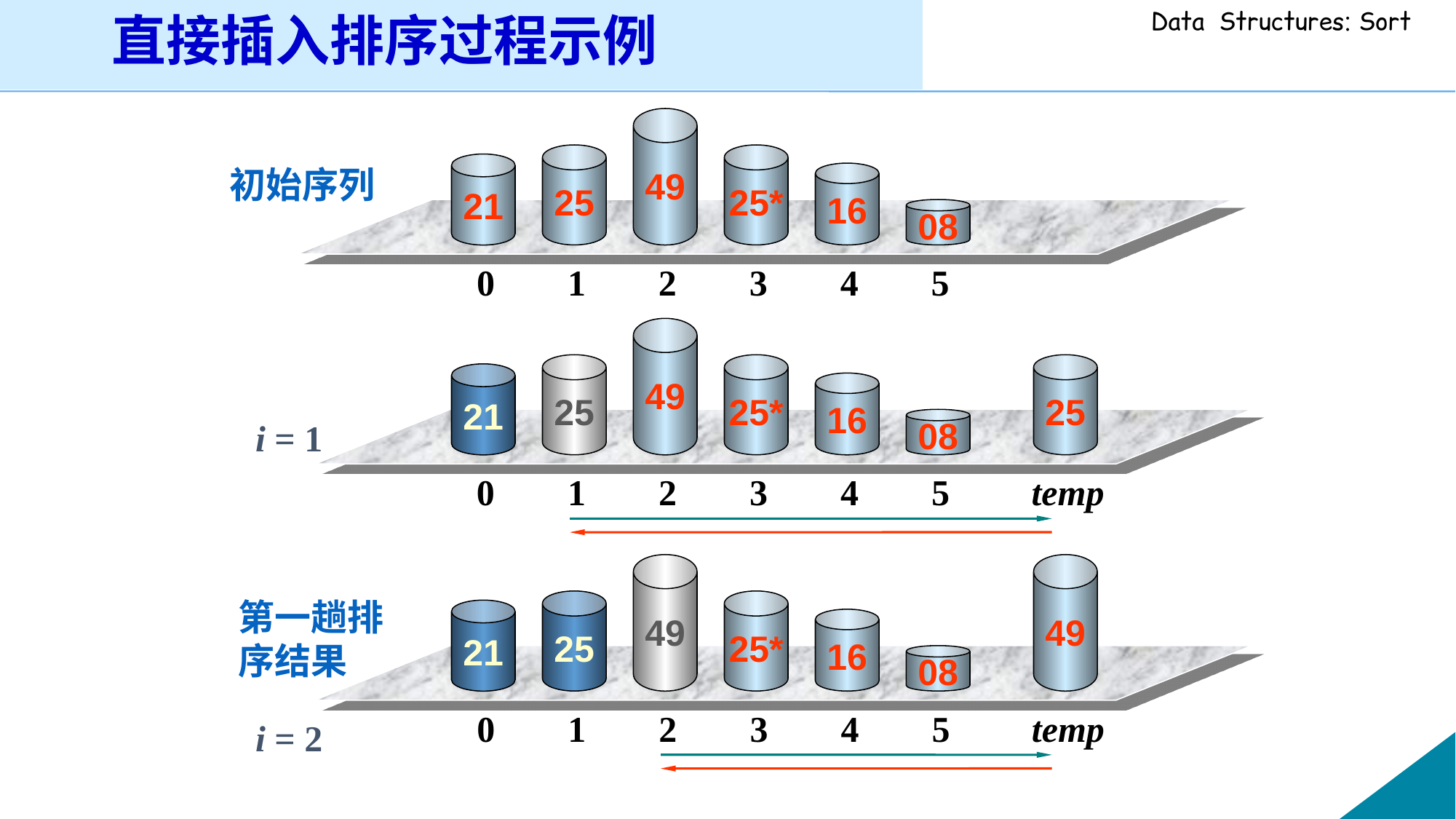

直接插入排序过程示例
49
25
25*
21
初始序列
16

08
0        1        2        3        4        5
49
25
25*
25
21
16

08
i = 1
0        1        2        3        4        5         temp

49
49
第一趟排序结果
25
25*
21
16

08
0        1        2        3        4        5         temp
i = 2